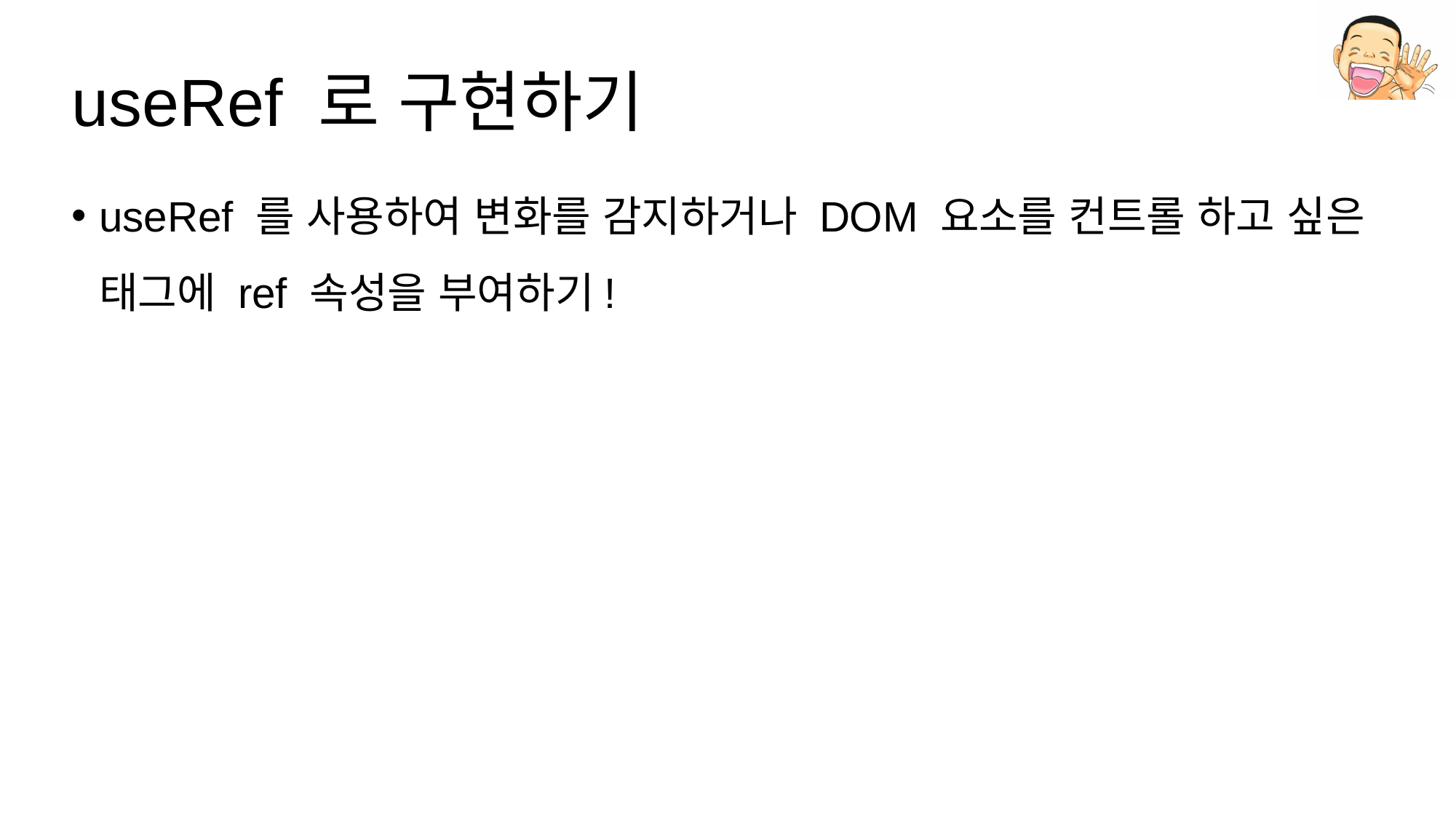

# useRef 로 구현하기
useRef 를 사용하여 변화를 감지하거나 DOM 요소를 컨트롤 하고 싶은 태그에 ref 속성을 부여하기!